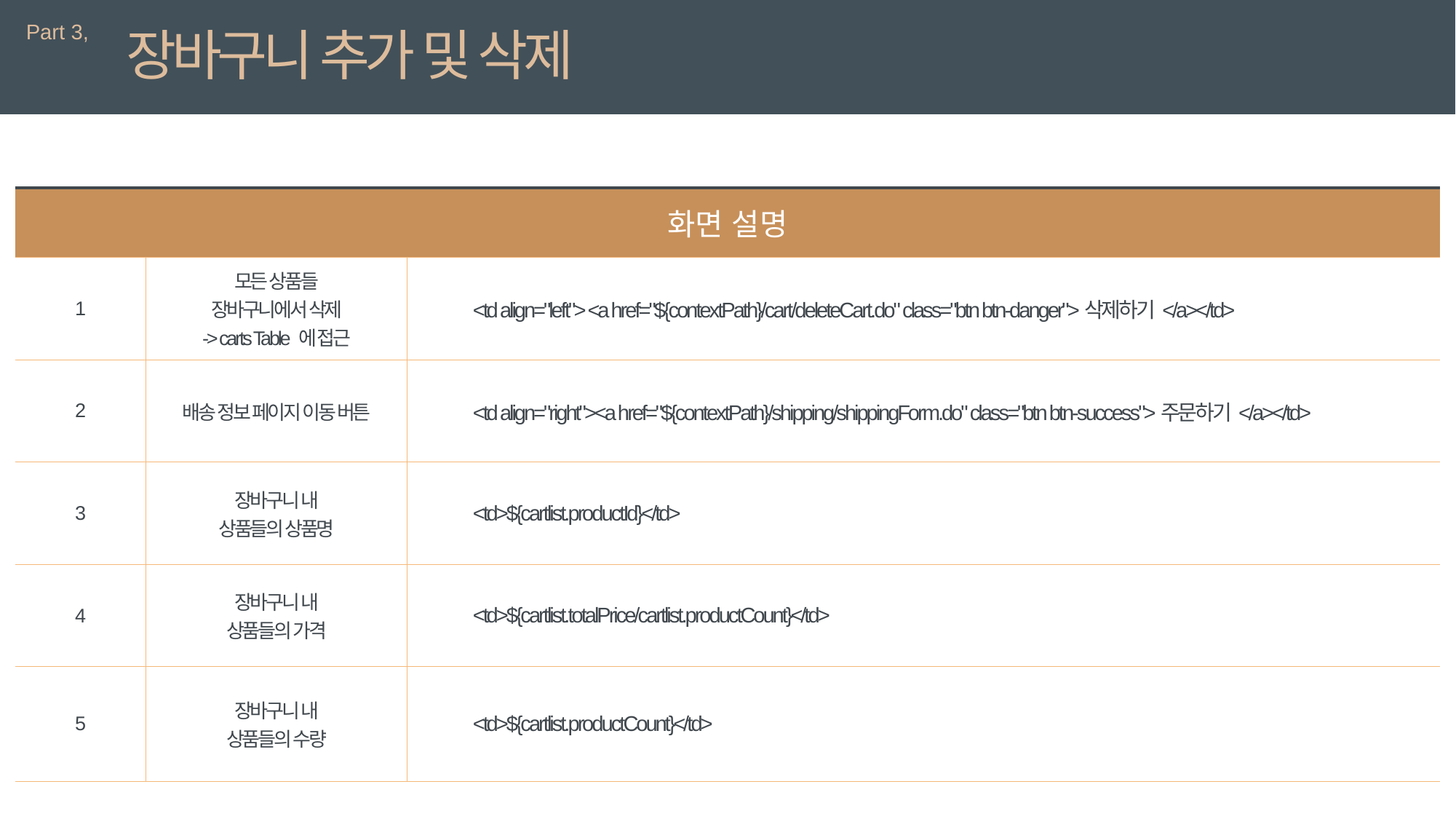

Part 3,
장바구니 추가 및 삭제
| 화면 설명 |  | 상세 설명 |
| --- | --- | --- |
| 1 | 모든 상품들 장바구니에서 삭제 -> carts Table 에 접근 | <td align="left"> <a href="${contextPath}/cart/deleteCart.do" class="btn btn-danger">삭제하기</a></td> |
| 2 | 배송 정보 페이지 이동 버튼 | <td align="right"><a href="${contextPath}/shipping/shippingForm.do" class="btn btn-success">주문하기</a></td> |
| 3 | 장바구니 내 상품들의 상품명 | <td>${cartlist.productId}</td> |
| 4 | 장바구니 내 상품들의 가격 | <td>${cartlist.totalPrice/cartlist.productCount}</td> |
| 5 | 장바구니 내 상품들의 수량 | <td>${cartlist.productCount}</td> |